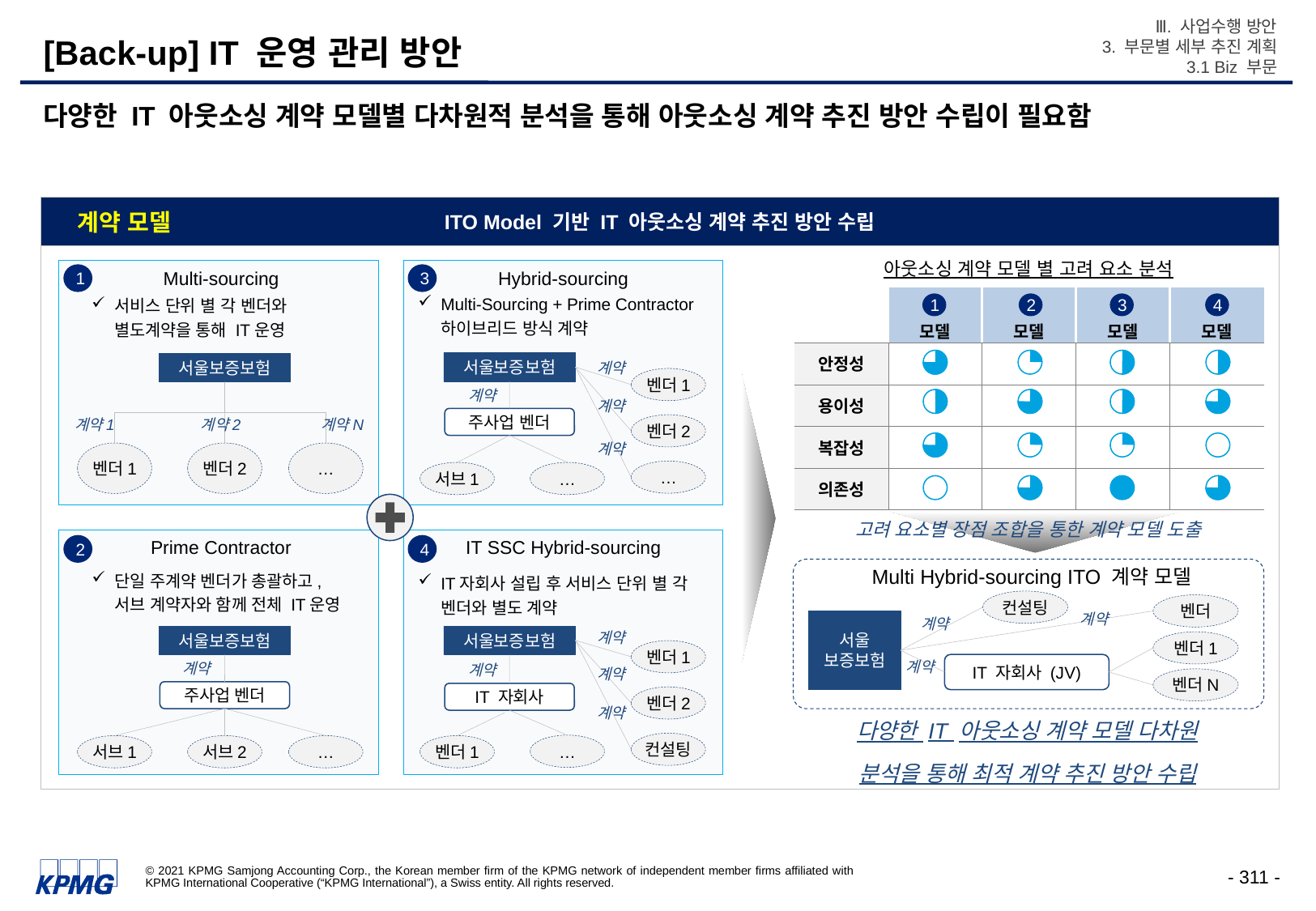

Ⅲ. 사업수행 방안
3. 부문별 세부 추진 계획
3.1 Biz 부문
# [Back-up] IT 운영 관리 방안
다양한 IT 아웃소싱 계약 모델별 다차원적 분석을 통해 아웃소싱 계약 추진 방안 수립이 필요함
ITO Model 기반 IT 아웃소싱 계약 추진 방안 수립
계약 모델

아웃소싱 계약 모델 별 고려 요소 분석

Multi-sourcing
Hybrid-sourcing
1
3
Multi-Sourcing + Prime Contractor
하이브리드 방식 계약
서비스 단위 별 각 벤더와 별도계약을 통해 IT운영
|  | 모델 | 모델 | 모델 | 모델 |
| --- | --- | --- | --- | --- |
| 안정성 |  |  |  |  |
| 용이성 |  |  |  |  |
| 복잡성 |  |  |  |  |
| 의존성 |  |  |  |  |
1
2
3
4

계약
서울보증보험
서울보증보험
벤더1
계약

계약
주사업 벤더
계약1
계약2
계약N
벤더2

계약
벤더1
벤더2
…
…
서브1
…

고려 요소별 장점 조합을 통한 계약 모델 도출

Prime Contractor

IT SSC Hybrid-sourcing
2
4
Multi Hybrid-sourcing ITO 계약 모델

단일 주계약 벤더가 총괄하고,
서브 계약자와 함께 전체 IT운영
IT자회사 설립 후 서비스 단위 별 각 벤더와 별도 계약
컨설팅
벤더
계약
계약
서울
보증보험
계약
서울보증보험
서울보증보험
벤더1
벤더1
계약
계약
IT 자회사 (JV)
계약
계약
벤더N
주사업 벤더
IT 자회사
벤더2
계약
다양한 IT 아웃소싱 계약 모델 다차원
분석을 통해 최적 계약 추진 방안 수립
컨설팅
…
서브1
서브2
…
벤더1